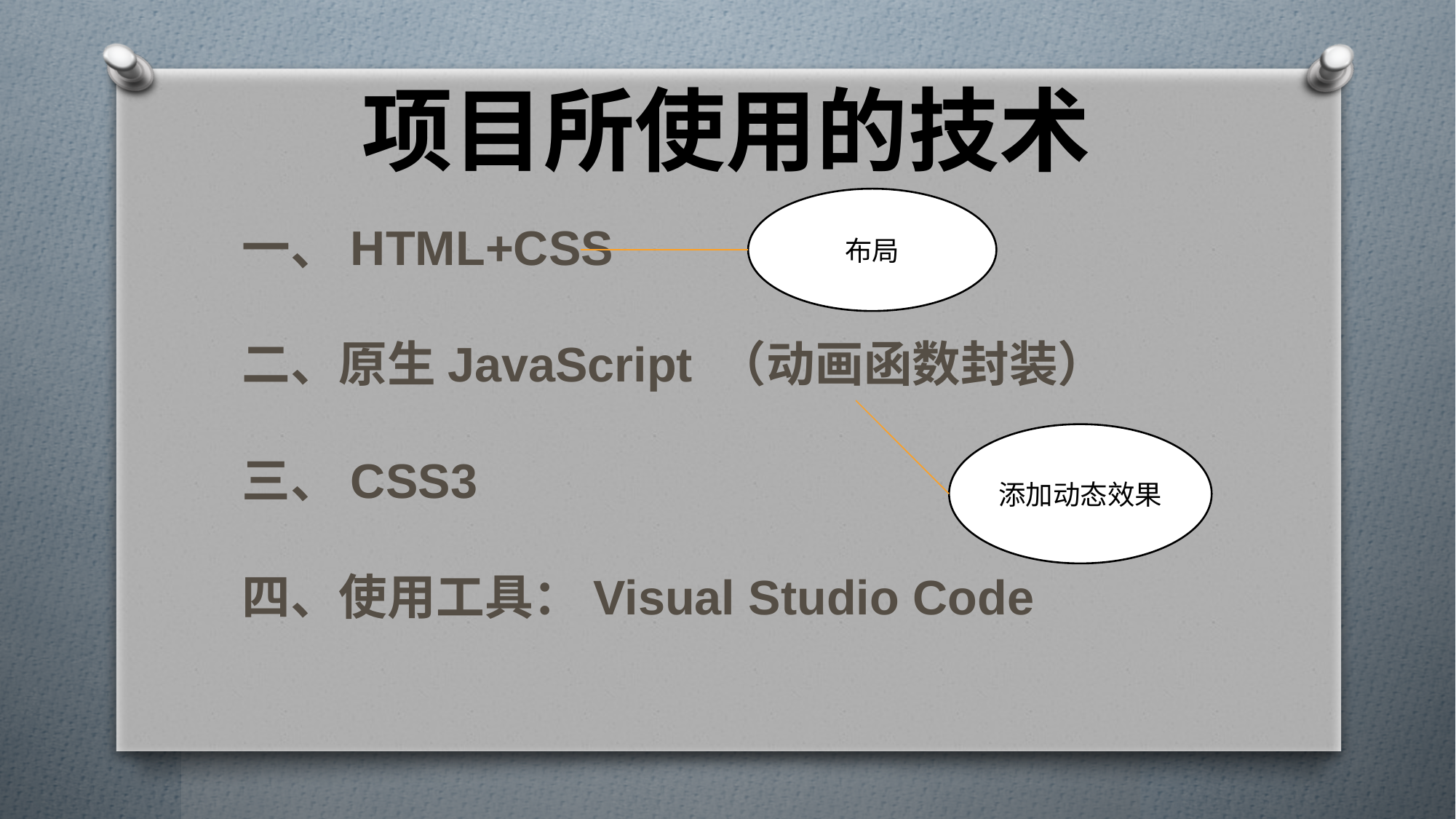

项目所使用的技术
布局
一、HTML+CSS

二、原生JavaScript （动画函数封装）

三、CSS3

四、使用工具：Visual Studio Code
添加动态效果